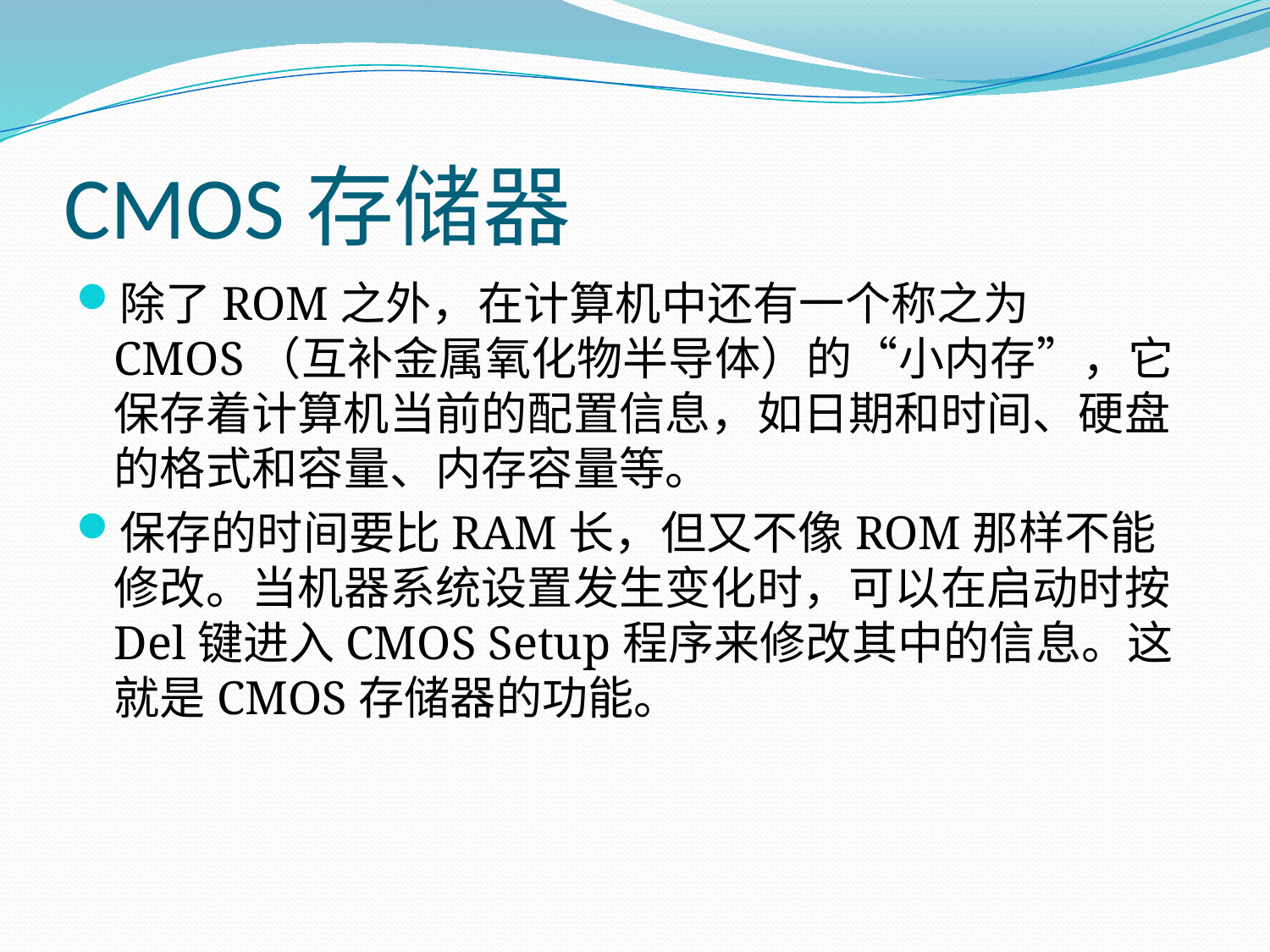

# CMOS存储器
除了ROM之外，在计算机中还有一个称之为CMOS（互补金属氧化物半导体）的“小内存”，它保存着计算机当前的配置信息，如日期和时间、硬盘的格式和容量、内存容量等。
保存的时间要比RAM长，但又不像ROM那样不能修改。当机器系统设置发生变化时，可以在启动时按Del键进入CMOS Setup程序来修改其中的信息。这就是CMOS存储器的功能。